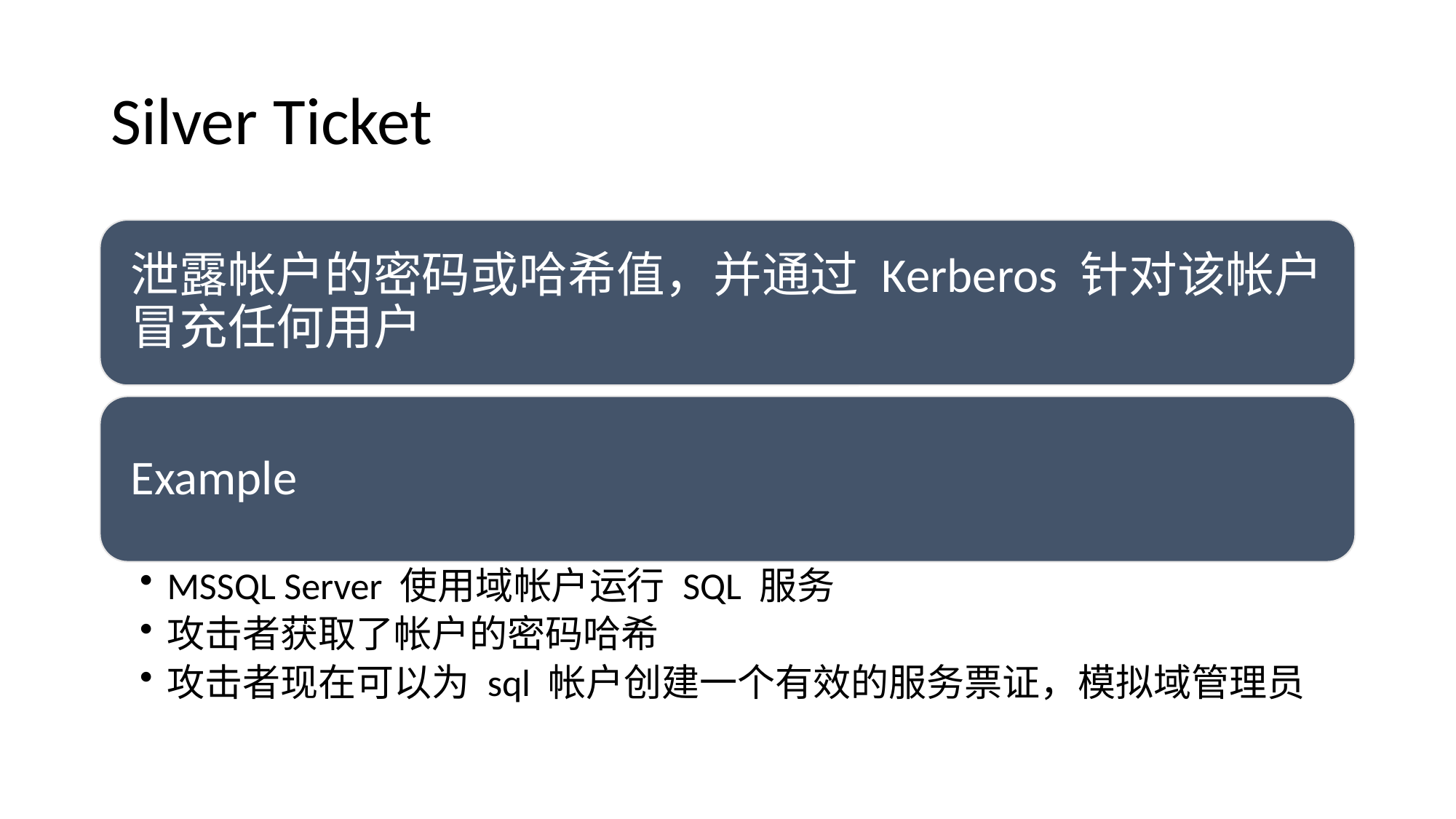

# Silver Ticket
泄露帐户的密码或哈希值，并通过 Kerberos 针对该帐户冒充任何用户
Example
MSSQL Server 使用域帐户运行 SQL 服务
攻击者获取了帐户的密码哈希
攻击者现在可以为 sql 帐户创建一个有效的服务票证，模拟域管理员